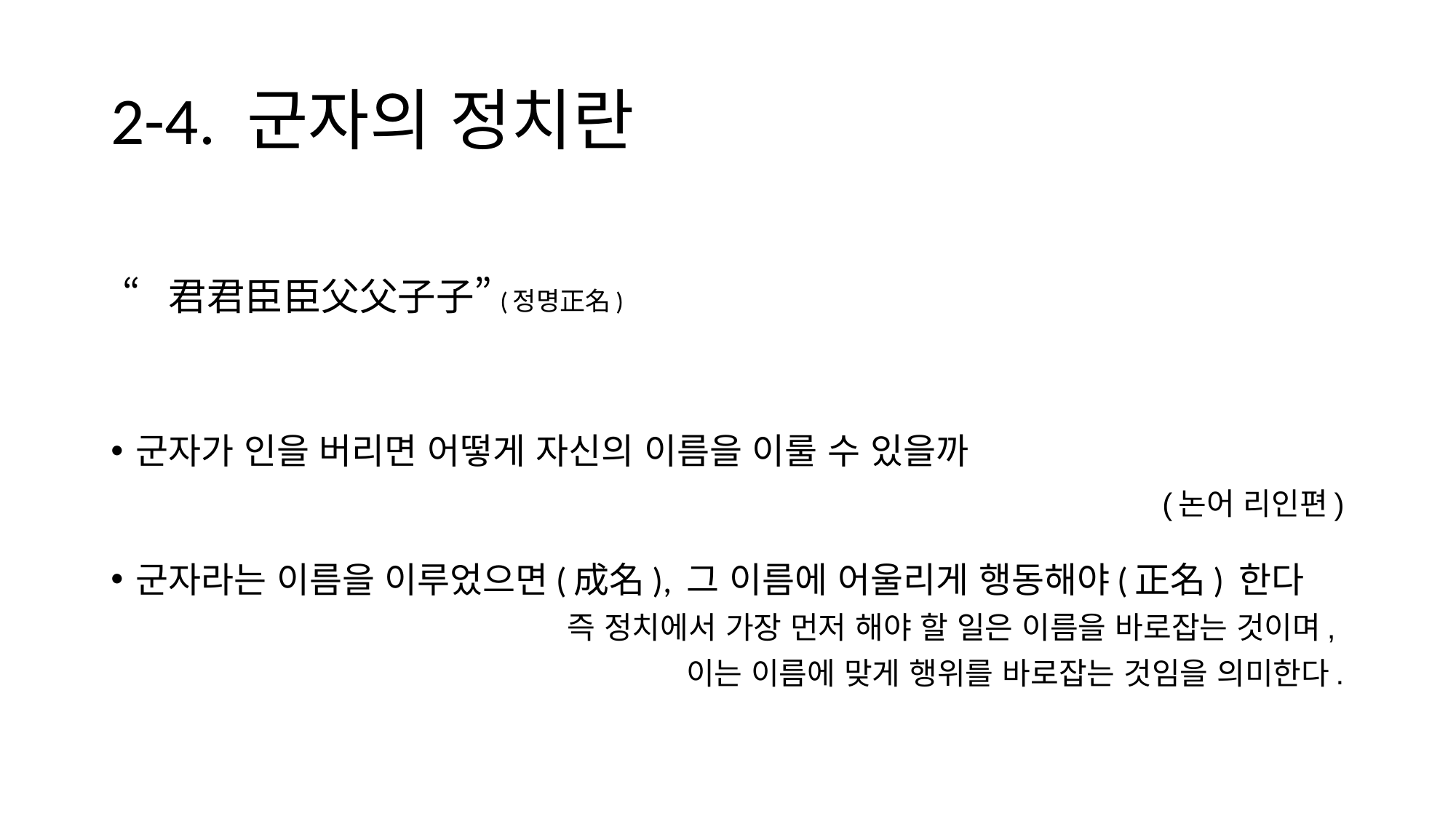

# 2-4. 군자의 정치란

		“君君臣臣父父子子”(정명正名)

군자가 인을 버리면 어떻게 자신의 이름을 이룰 수 있을까
 (논어 리인편)
군자라는 이름을 이루었으면(成名), 그 이름에 어울리게 행동해야(正名) 한다
		즉 정치에서 가장 먼저 해야 할 일은 이름을 바로잡는 것이며,
	이는 이름에 맞게 행위를 바로잡는 것임을 의미한다.